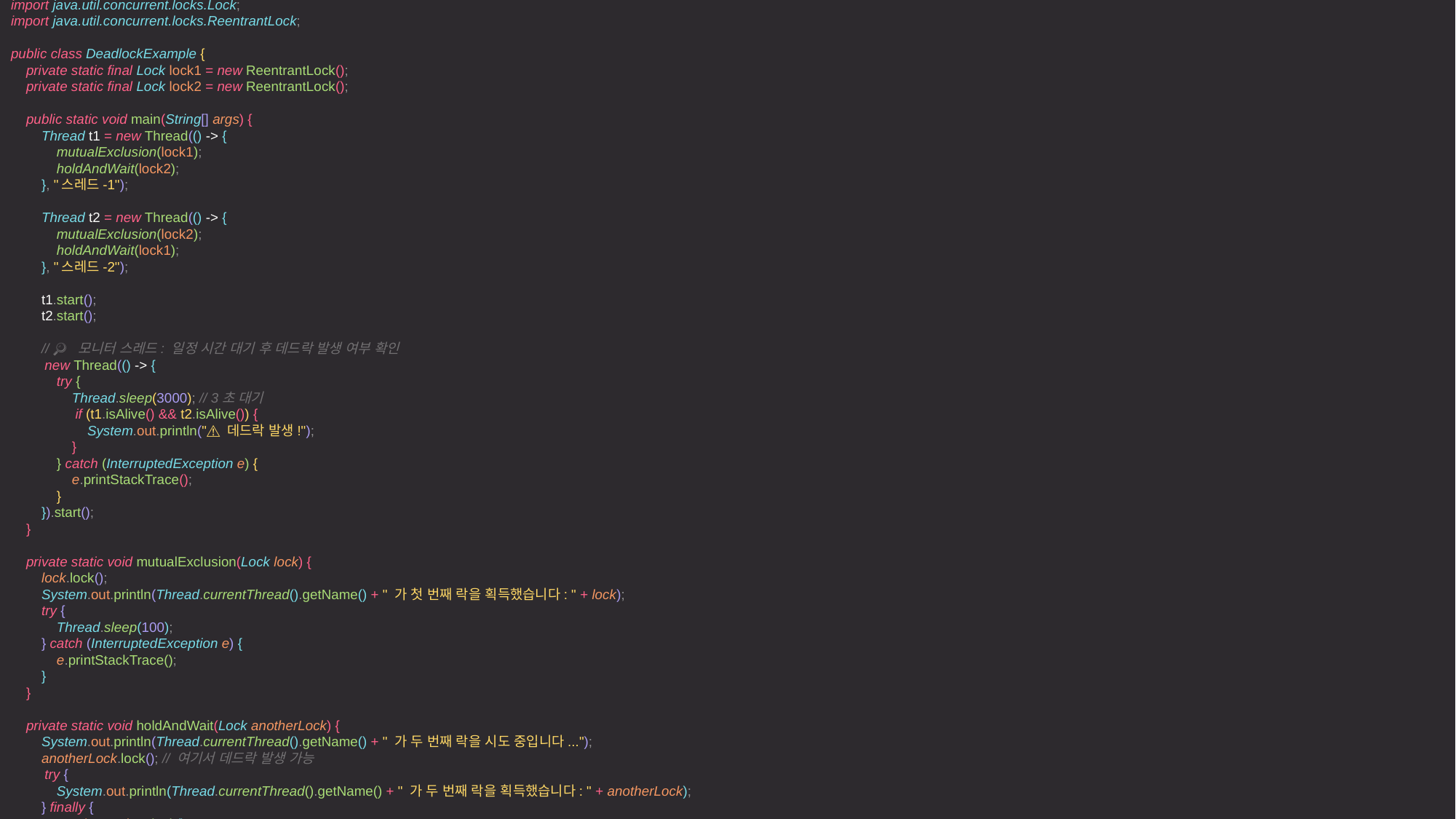

import java.util.concurrent.locks.Lock;
import java.util.concurrent.locks.ReentrantLock;
public class DeadlockExample {
    private static final Lock lock1 = new ReentrantLock();
    private static final Lock lock2 = new ReentrantLock();
    public static void main(String[] args) {
        Thread t1 = new Thread(() -> {
            mutualExclusion(lock1);
            holdAndWait(lock2);
        }, "스레드-1");
        Thread t2 = new Thread(() -> {
            mutualExclusion(lock2);
            holdAndWait(lock1);
        }, "스레드-2");
        t1.start();
        t2.start();
        // 🔎 모니터 스레드: 일정 시간 대기 후 데드락 발생 여부 확인
        new Thread(() -> {
            try {
                Thread.sleep(3000); // 3초 대기
                if (t1.isAlive() && t2.isAlive()) {
                    System.out.println("⚠ 데드락 발생!");
                }
            } catch (InterruptedException e) {
                e.printStackTrace();
            }
        }).start();
    }
    private static void mutualExclusion(Lock lock) {
        lock.lock();
        System.out.println(Thread.currentThread().getName() + " 가 첫 번째 락을 획득했습니다: " + lock);
        try {
            Thread.sleep(100);
        } catch (InterruptedException e) {
            e.printStackTrace();
        }
    }
    private static void holdAndWait(Lock anotherLock) {
        System.out.println(Thread.currentThread().getName() + " 가 두 번째 락을 시도 중입니다...");
        anotherLock.lock(); // 여기서 데드락 발생 가능
        try {
            System.out.println(Thread.currentThread().getName() + " 가 두 번째 락을 획득했습니다: " + anotherLock);
        } finally {
            anotherLock.unlock();
        }
    }
}
#